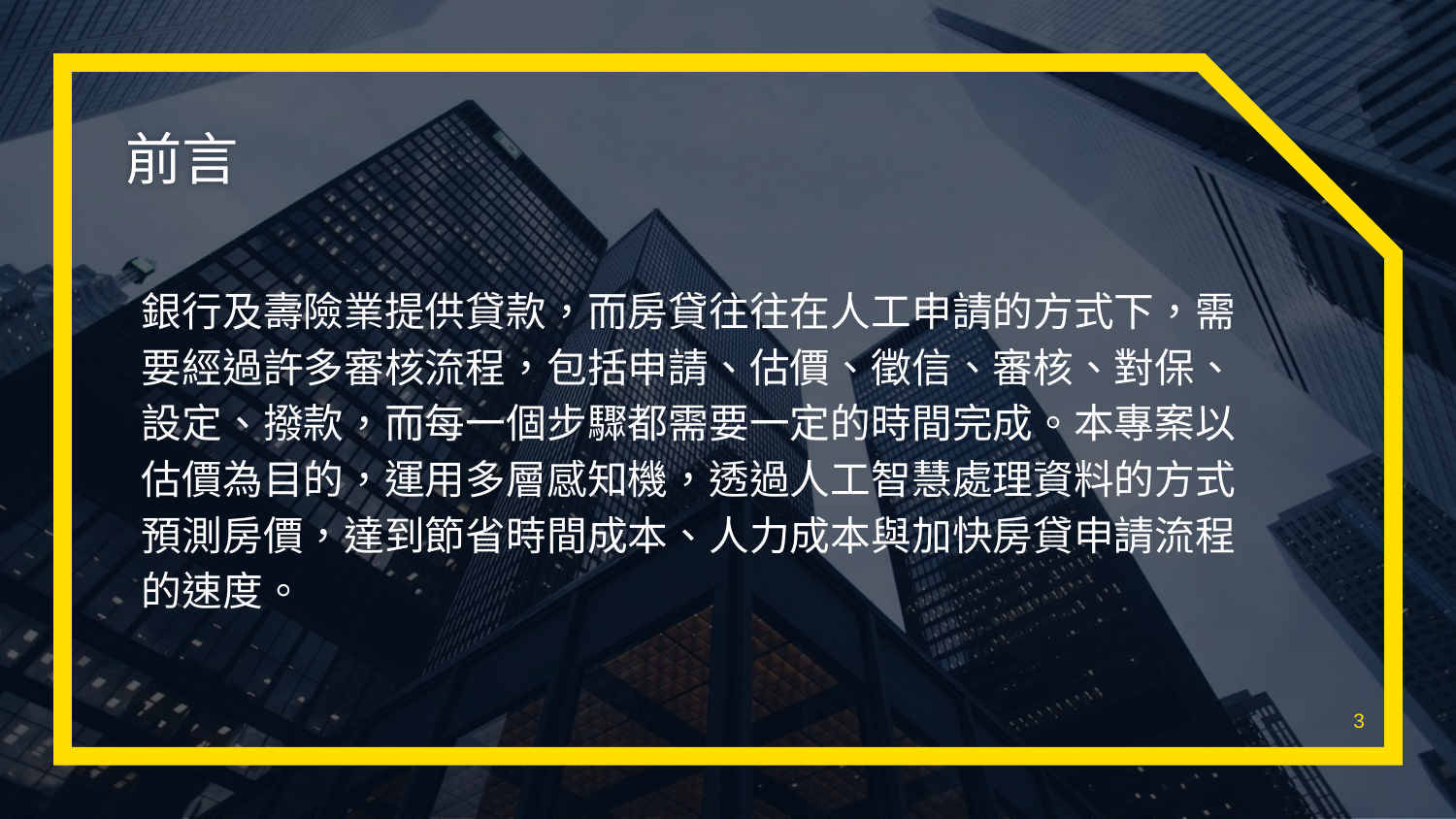

# 前言
銀行及壽險業提供貸款，而房貸往往在人工申請的方式下，需要經過許多審核流程，包括申請、估價、徵信、審核、對保、設定、撥款，而每一個步驟都需要一定的時間完成。本專案以估價為目的，運用多層感知機，透過人工智慧處理資料的方式預測房價，達到節省時間成本、人力成本與加快房貸申請流程的速度。
3